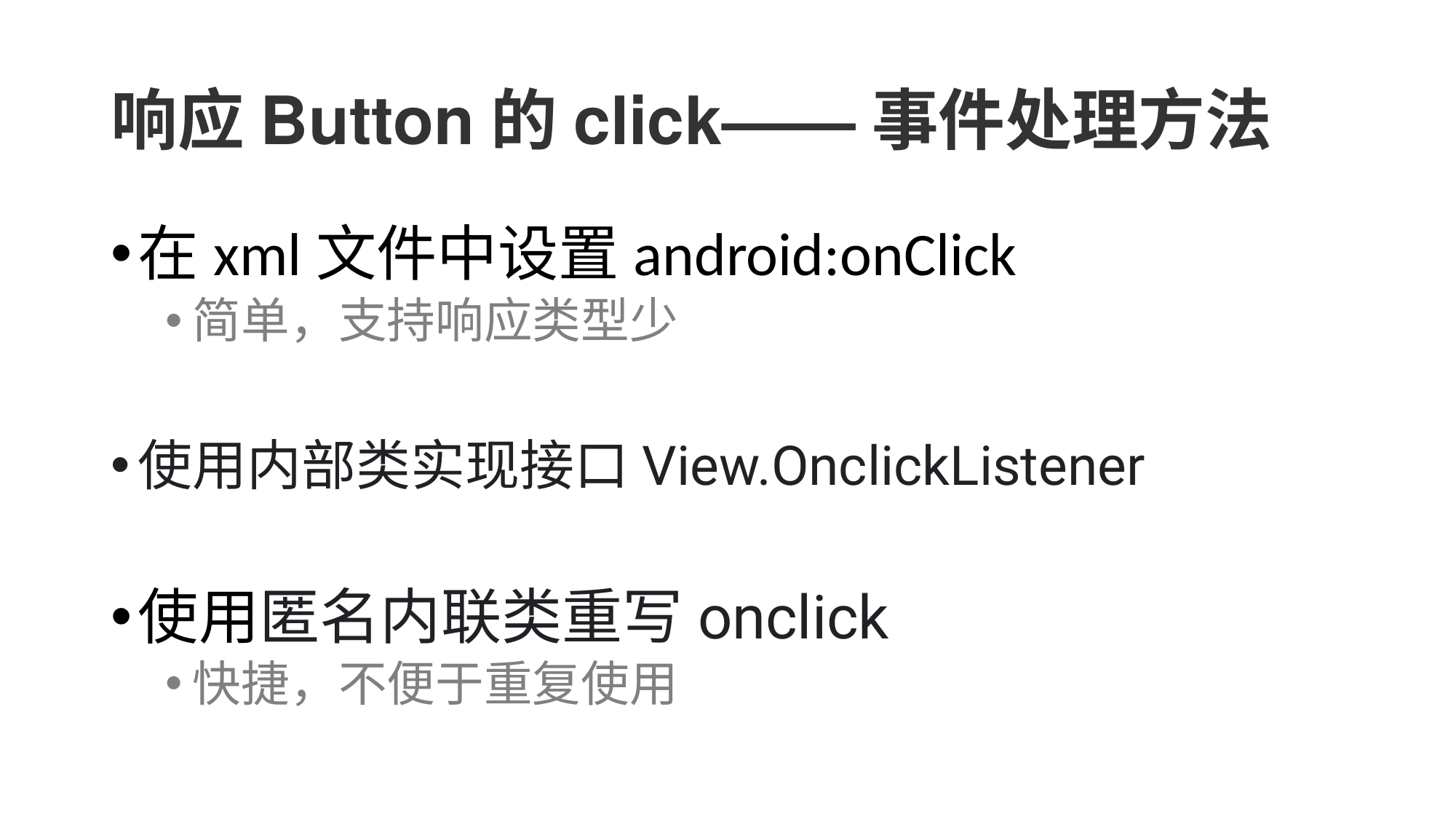

# 响应Button的click——事件处理方法
在xml文件中设置android:onClick
简单，支持响应类型少

使用内部类实现接口View.OnclickListener

使用匿名内联类重写onclick
快捷，不便于重复使用